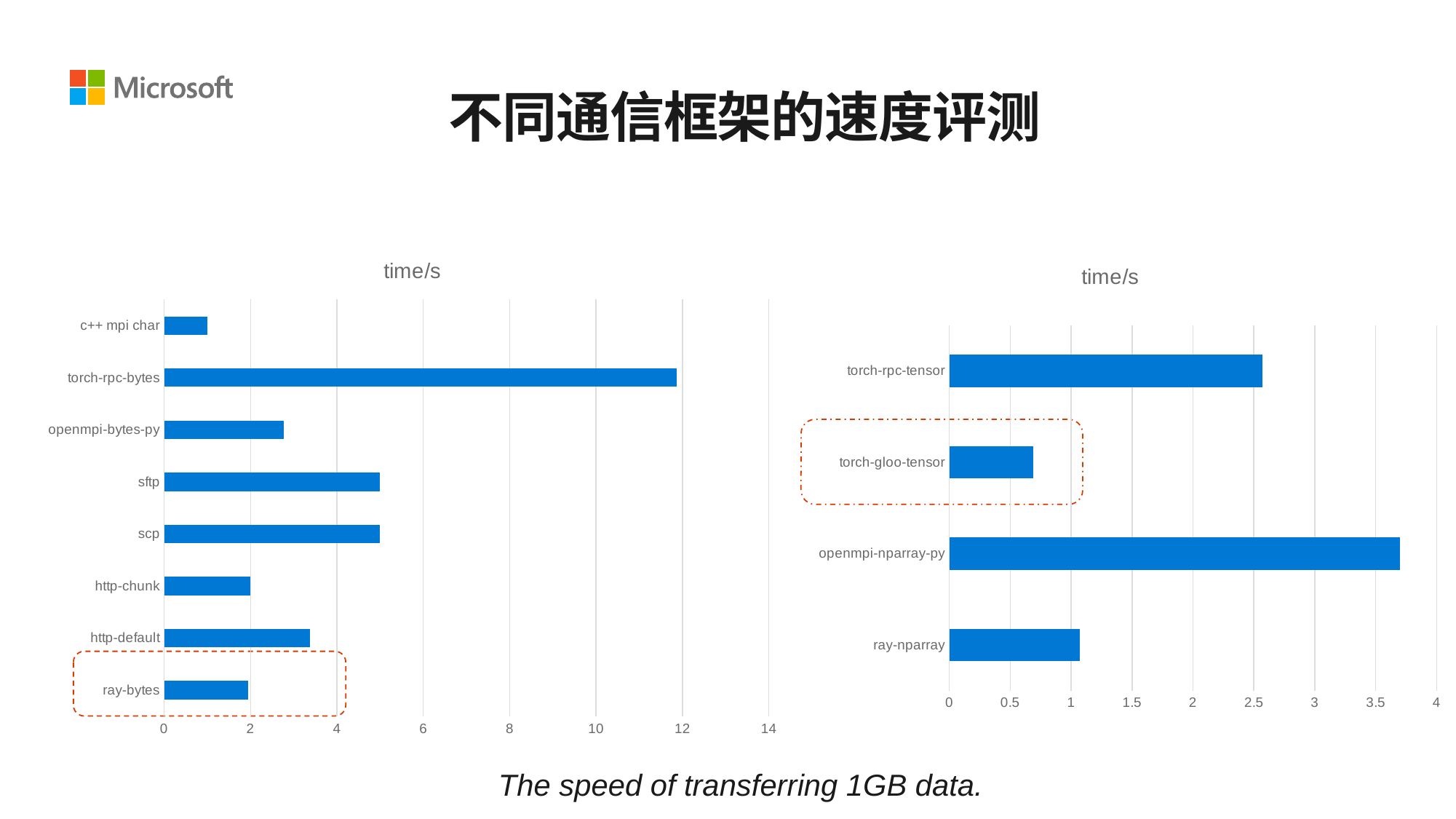

不同通信框架的速度评测

### Chart:

| Category | time/s |
|---|---|
| ray-bytes | 1.95 |
| http-default | 3.38 |
| http-chunk | 2.0 |
| scp | 5.0 |
| sftp | 5.0 |
| openmpi-bytes-py | 2.77 |
| torch-rpc-bytes | 11.87 |
| c++ mpi char | 1.0 |

### Chart:

| Category | time/s |
|---|---|
| ray-nparray | 1.07 |
| openmpi-nparray-py | 3.7 |
| torch-gloo-tensor | 0.69 |
| torch-rpc-tensor | 2.57 |

The speed of transferring 1GB data.